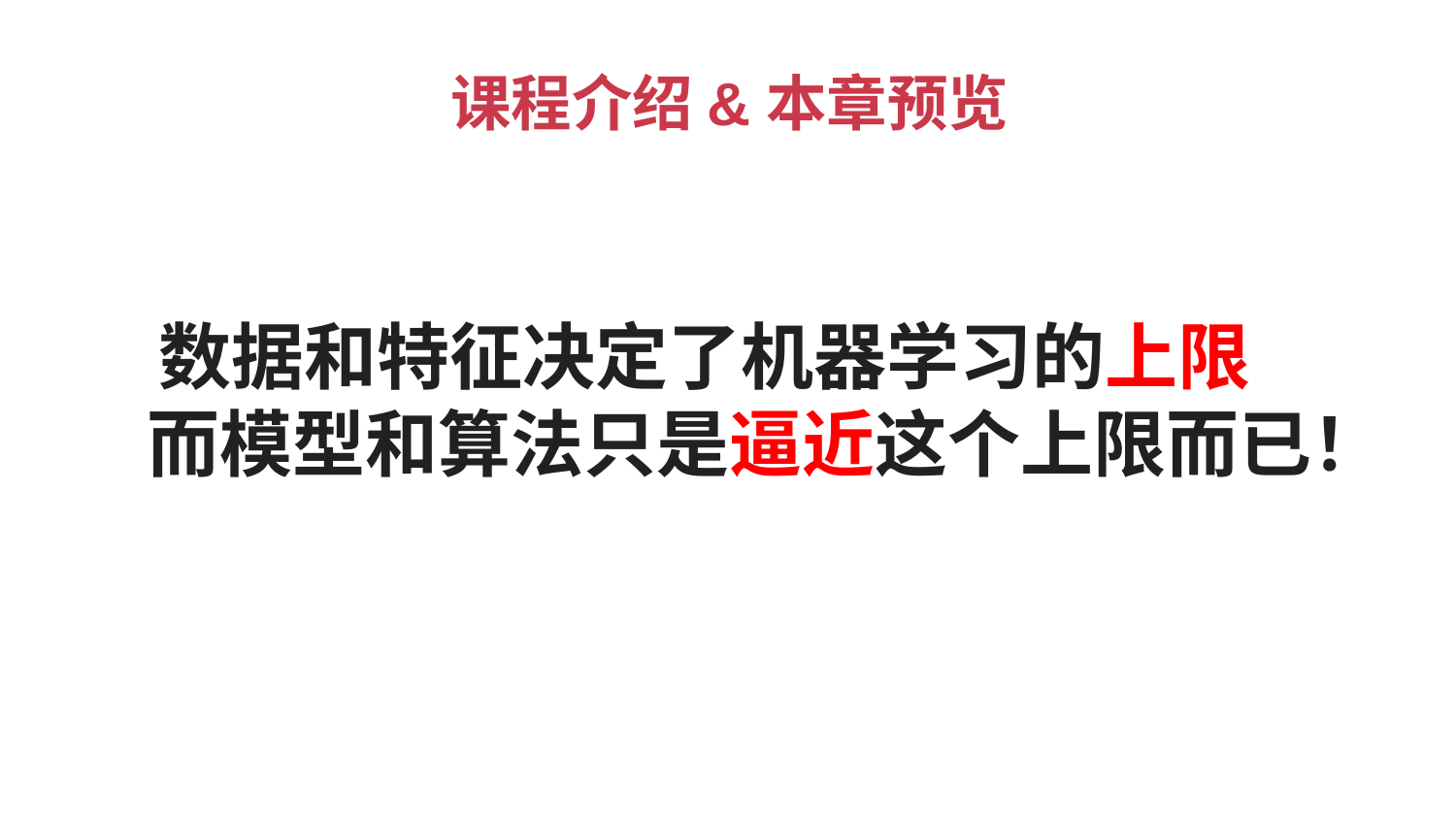

课程介绍&本章预览
数据和特征决定了机器学习的上限    而模型和算法只是逼近这个上限而已！